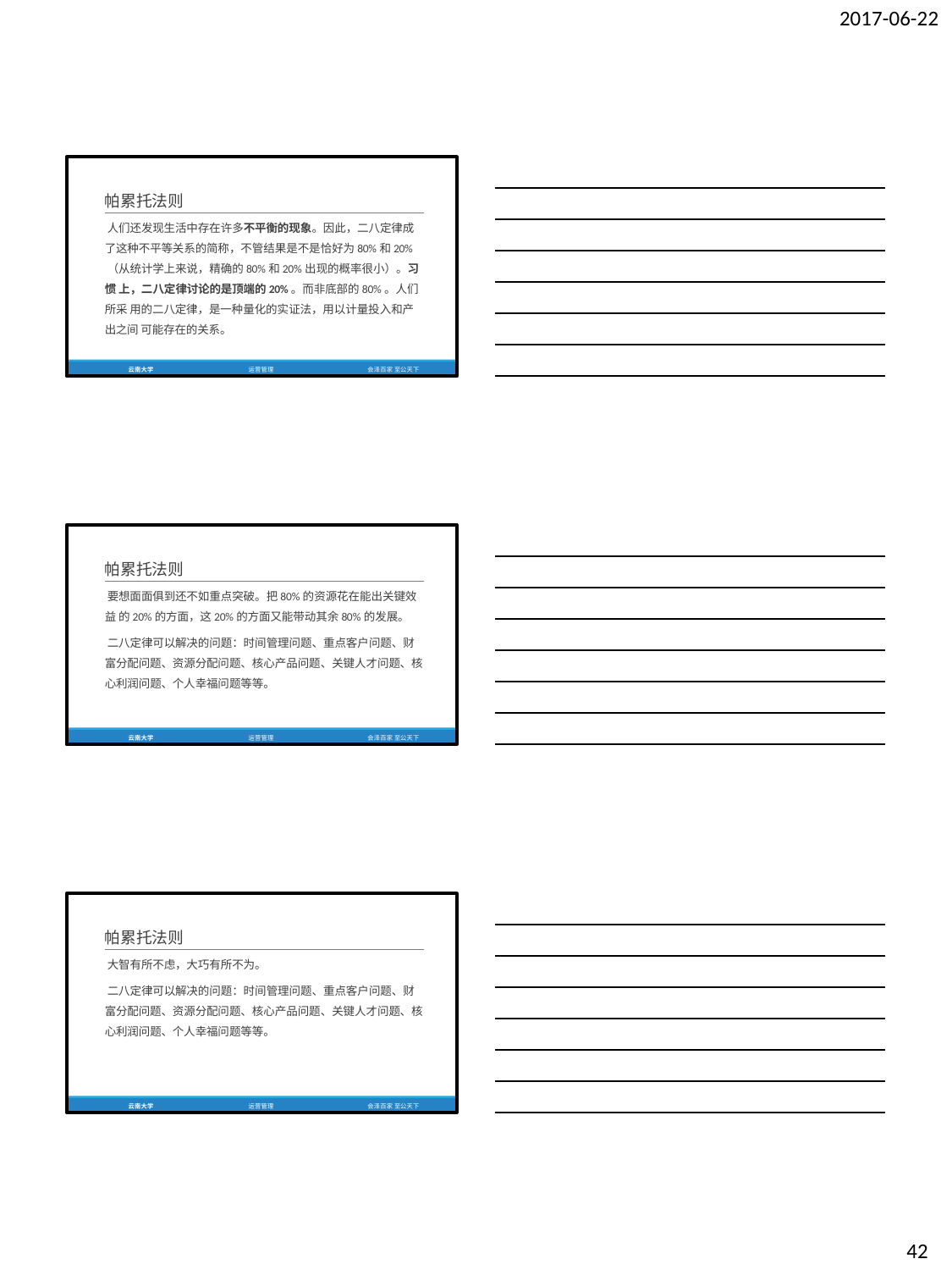

2017-06-22

帕累托法则
人们还发现生活中存在许多不平衡的现象。因此，二八定律成 了这种不平等关系的简称，不管结果是不是恰好为80%和20%
（从统计学上来说，精确的80%和20%出现的概率很小）。习惯 上，二八定律讨论的是顶端的20%。而非底部的80%。人们所采 用的二八定律，是一种量化的实证法，用以计量投入和产出之间 可能存在的关系。

云南大学
运营管理
会泽百家 至公天下

帕累托法则
要想面面俱到还不如重点突破。把80%的资源花在能出关键效益 的20%的方面，这20%的方面又能带动其余80%的发展。
二八定律可以解决的问题：时间管理问题、重点客户问题、财 富分配问题、资源分配问题、核心产品问题、关键人才问题、核 心利润问题、个人幸福问题等等。

云南大学
运营管理
会泽百家 至公天下

帕累托法则
大智有所不虑，大巧有所不为。
二八定律可以解决的问题：时间管理问题、重点客户问题、财 富分配问题、资源分配问题、核心产品问题、关键人才问题、核 心利润问题、个人幸福问题等等。

云南大学
运营管理
会泽百家 至公天下

42